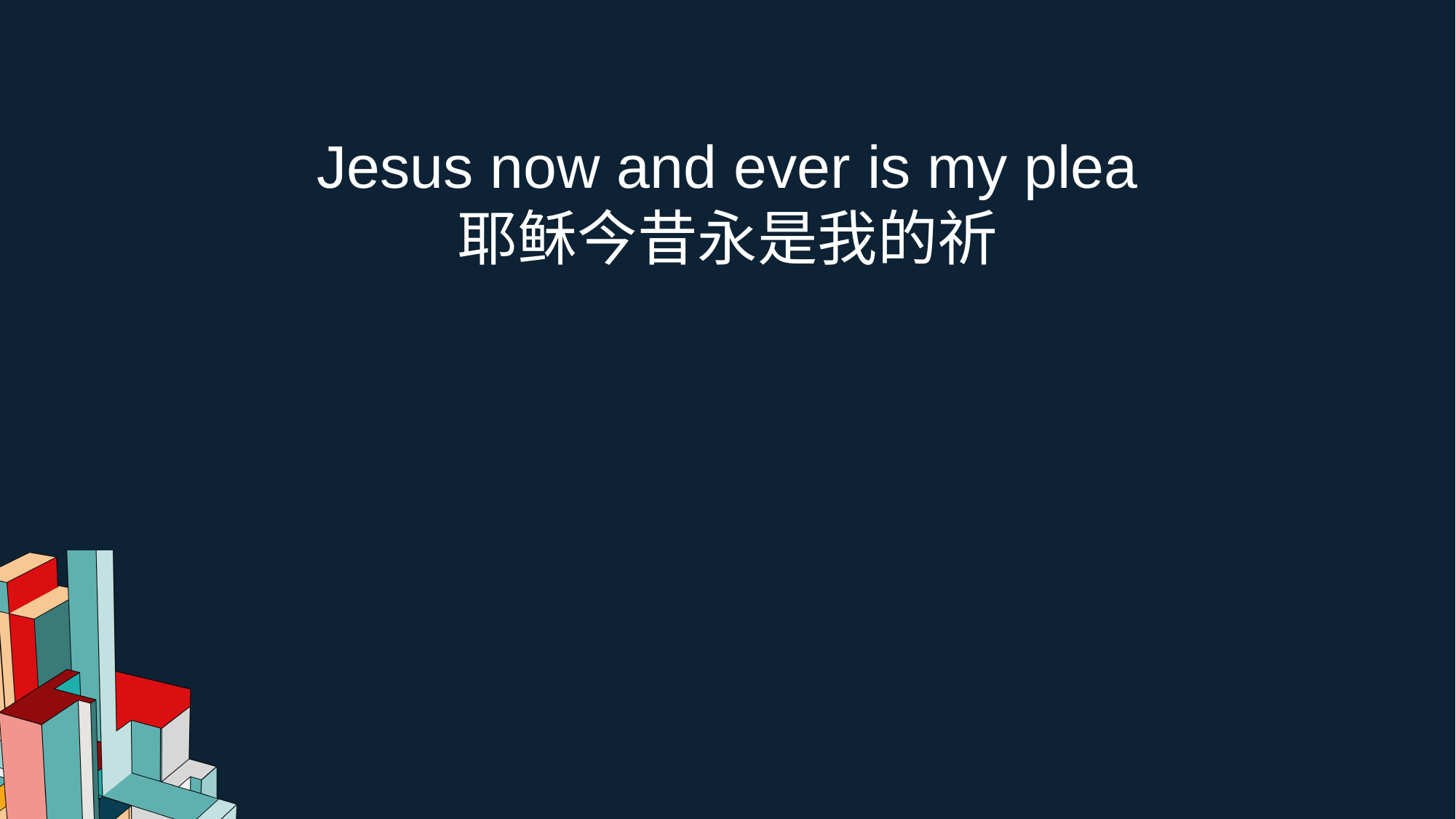

Jesus now and ever is my plea
耶稣今昔永是我的祈